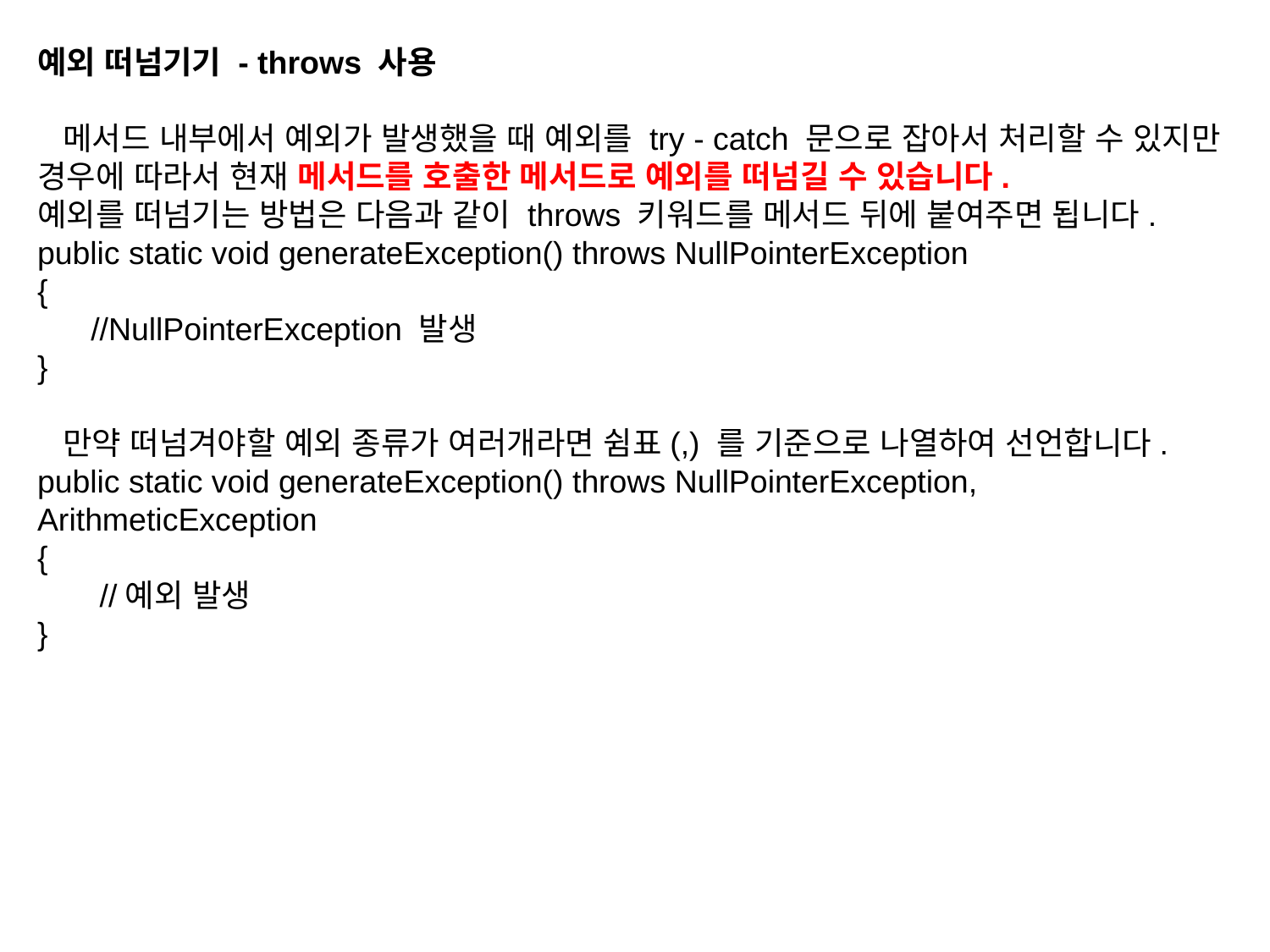

예외 떠넘기기 - throws 사용

  메서드 내부에서 예외가 발생했을 때 예외를 try - catch 문으로 잡아서 처리할 수 있지만 경우에 따라서 현재 메서드를 호출한 메서드로 예외를 떠넘길 수 있습니다.
예외를 떠넘기는 방법은 다음과 같이 throws 키워드를 메서드 뒤에 붙여주면 됩니다.
public static void generateException() throws NullPointerException
{
      //NullPointerException 발생
}
  만약 떠넘겨야할 예외 종류가 여러개라면 쉼표(,) 를 기준으로 나열하여 선언합니다.
public static void generateException() throws NullPointerException, ArithmeticException
{
       //예외 발생
}